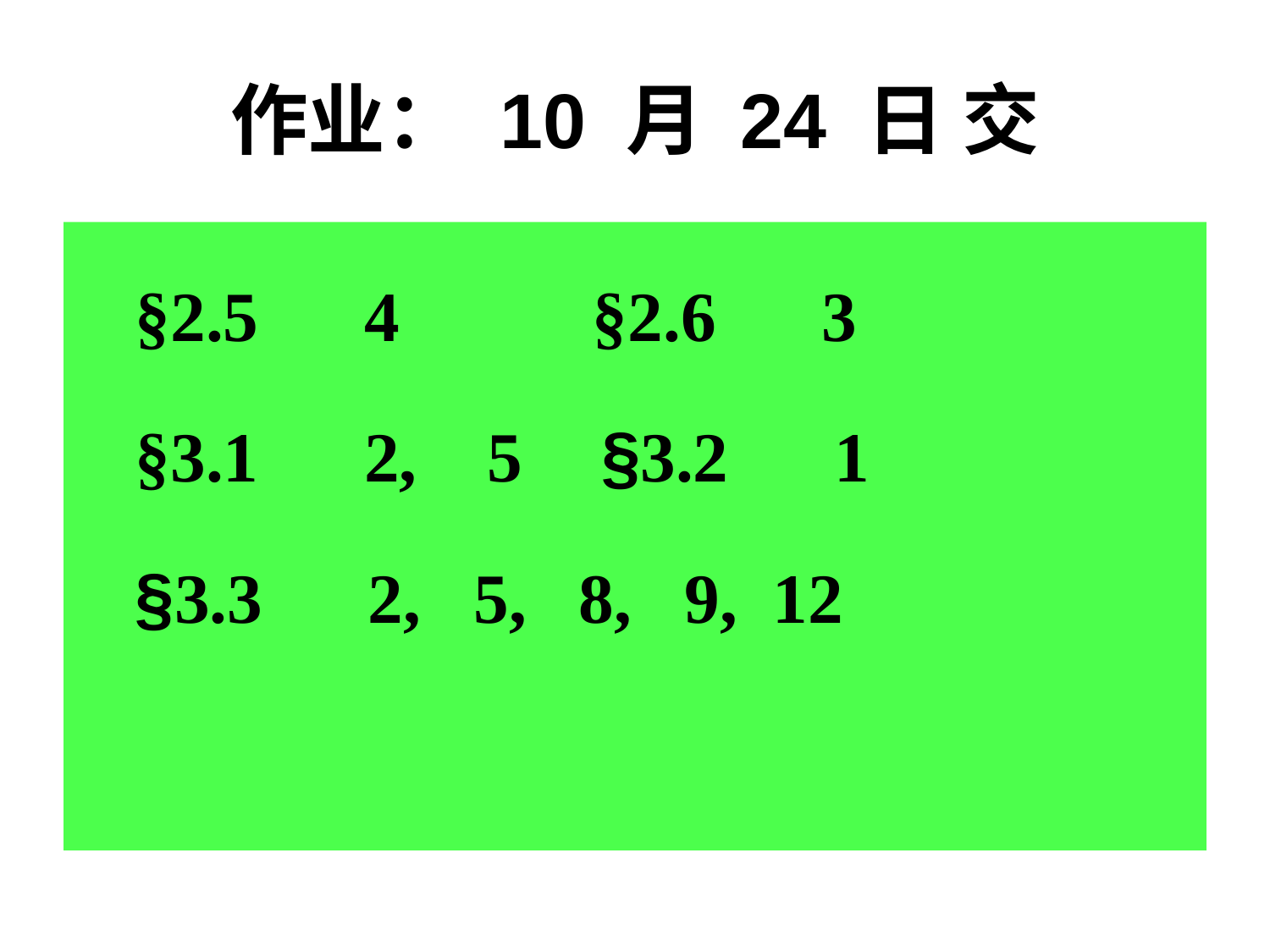

作业： 10 月 24 日 交
   §2.5      4           §2.6      3
   §3.1      2,    5    §3.2      1
   §3.3      2,   5,   8,   9,  12